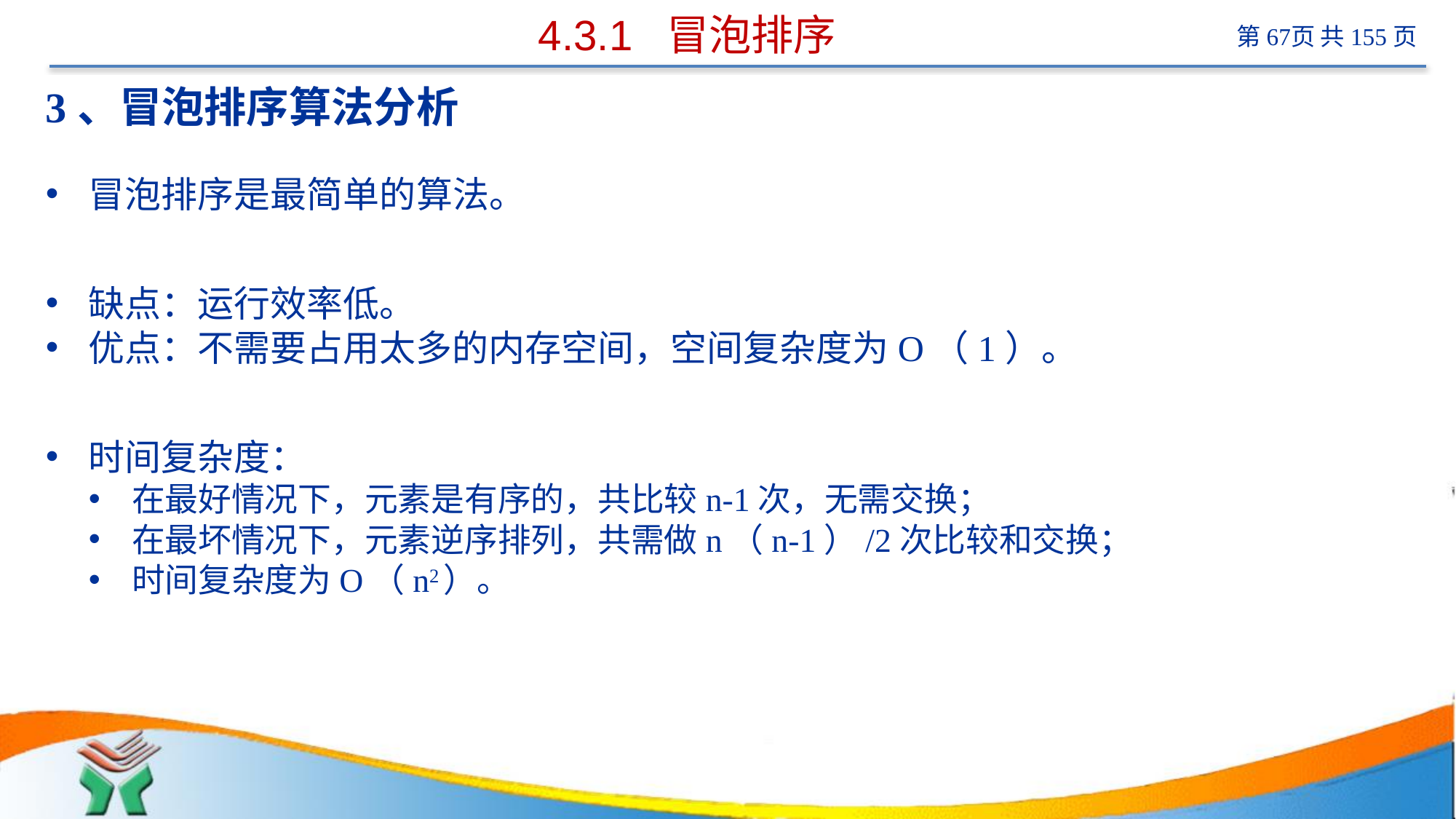

# 4.3.1  冒泡排序
3、冒泡排序算法分析

冒泡排序是最简单的算法。

缺点：运行效率低。
优点：不需要占用太多的内存空间，空间复杂度为O（1）。

时间复杂度：
在最好情况下，元素是有序的，共比较n-1次，无需交换；
在最坏情况下，元素逆序排列，共需做n（n-1）/2次比较和交换；
时间复杂度为O（n2）。